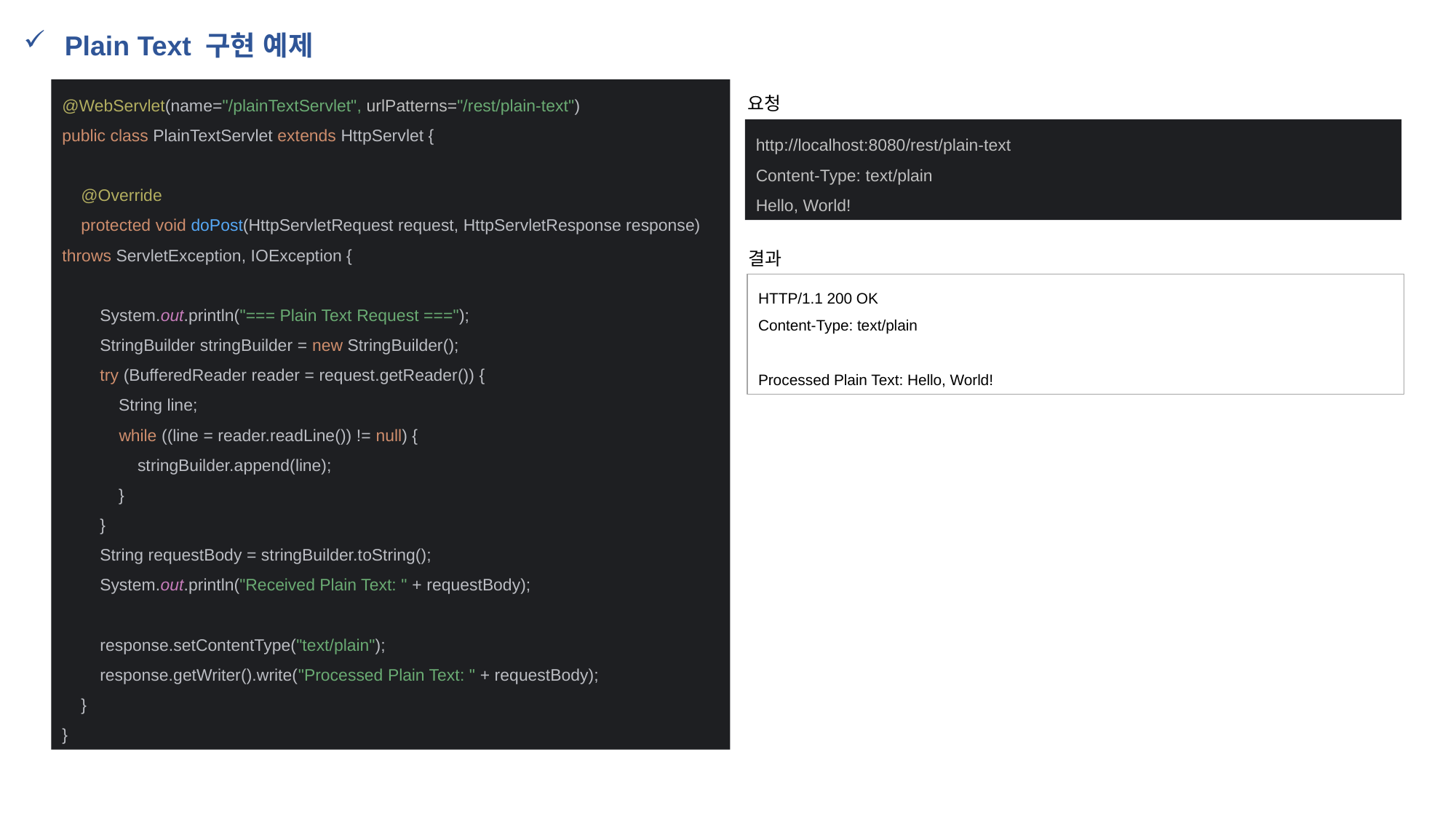

Plain Text 구현 예제
@WebServlet(name="/plainTextServlet", urlPatterns="/rest/plain-text")
public class PlainTextServlet extends HttpServlet {
    @Override
    protected void doPost(HttpServletRequest request, HttpServletResponse response) throws ServletException, IOException {
        System.out.println("=== Plain Text Request ===");
        StringBuilder stringBuilder = new StringBuilder();
        try (BufferedReader reader = request.getReader()) {
            String line;
            while ((line = reader.readLine()) != null) {
                stringBuilder.append(line);
            }
        }
        String requestBody = stringBuilder.toString();
        System.out.println("Received Plain Text: " + requestBody);
        response.setContentType("text/plain");
        response.getWriter().write("Processed Plain Text: " + requestBody);
    }
}
요청
http://localhost:8080/rest/plain-text
Content-Type: text/plain
Hello, World!
결과
HTTP/1.1 200 OK
Content-Type: text/plain

Processed Plain Text: Hello, World!